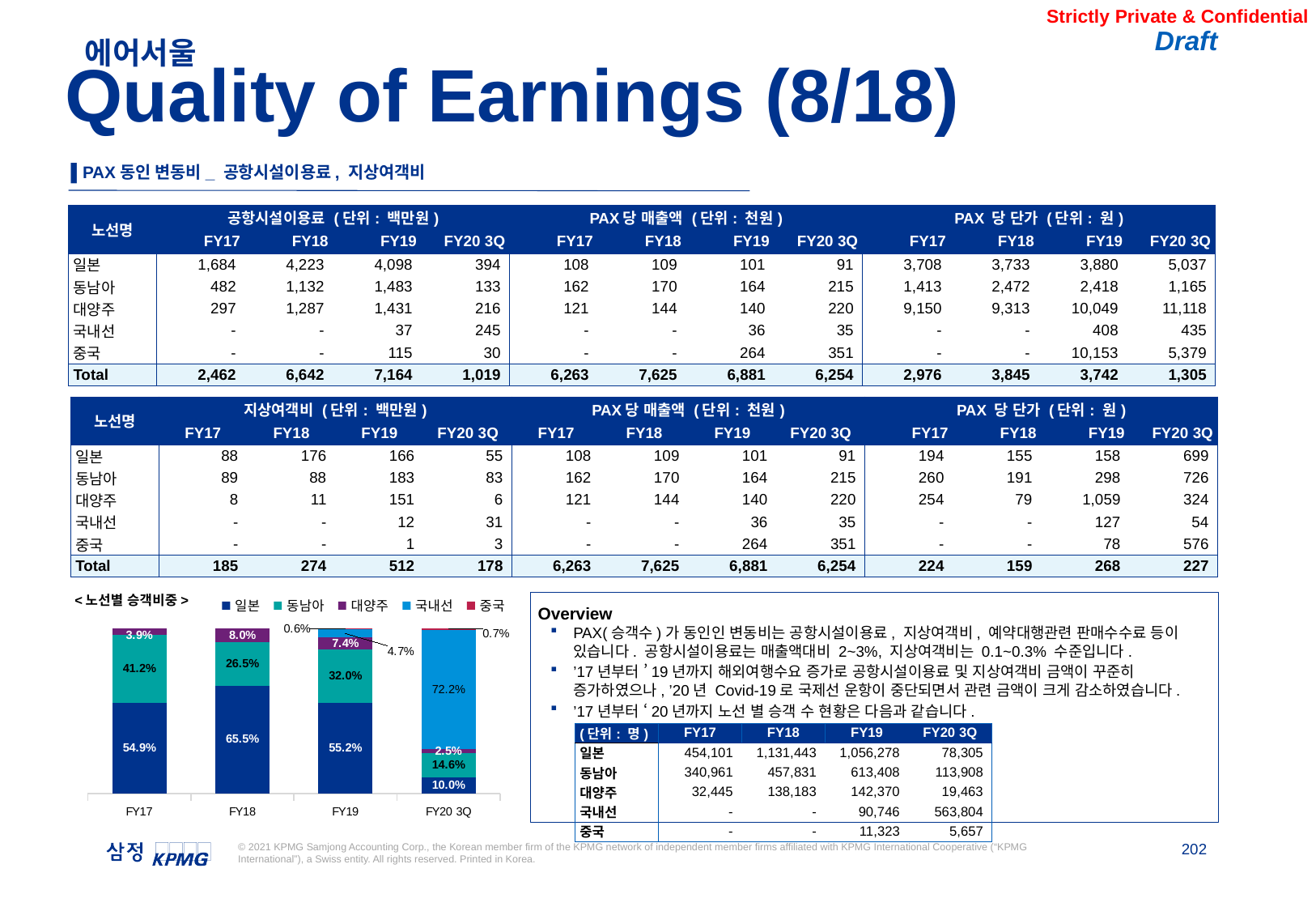

에어서울
Quality of Earnings (8/18)
▌PAX동인 변동비_ 공항시설이용료, 지상여객비

| 노선명 | 공항시설이용료 (단위: 백만원) |  |  |  | PAX당 매출액 (단위: 천원) |  |  |  | PAX 당 단가 (단위: 원) |  |  |  |
| --- | --- | --- | --- | --- | --- | --- | --- | --- | --- | --- | --- | --- |
|  | FY17 | FY18 | FY19 | FY20 3Q | FY17 | FY18 | FY19 | FY20 3Q | FY17 | FY18 | FY19 | FY20 3Q |
| 일본 | 1,684 | 4,223 | 4,098 | 394 | 108 | 109 | 101 | 91 | 3,708 | 3,733 | 3,880 | 5,037 |
| 동남아 | 482 | 1,132 | 1,483 | 133 | 162 | 170 | 164 | 215 | 1,413 | 2,472 | 2,418 | 1,165 |
| 대양주 | 297 | 1,287 | 1,431 | 216 | 121 | 144 | 140 | 220 | 9,150 | 9,313 | 10,049 | 11,118 |
| 국내선 | - | - | 37 | 245 | - | - | 36 | 35 | - | - | 408 | 435 |
| 중국 | - | - | 115 | 30 | - | - | 264 | 351 | - | - | 10,153 | 5,379 |
| Total | 2,462 | 6,642 | 7,164 | 1,019 | 6,263 | 7,625 | 6,881 | 6,254 | 2,976 | 3,845 | 3,742 | 1,305 |
| 노선명 | 지상여객비 (단위: 백만원) |  |  |  | PAX당 매출액 (단위: 천원) |  |  |  | PAX 당 단가 (단위: 원) |  |  |  |
| --- | --- | --- | --- | --- | --- | --- | --- | --- | --- | --- | --- | --- |
|  | FY17 | FY18 | FY19 | FY20 3Q | FY17 | FY18 | FY19 | FY20 3Q | FY17 | FY18 | FY19 | FY20 3Q |
| 일본 | 88 | 176 | 166 | 55 | 108 | 109 | 101 | 91 | 194 | 155 | 158 | 699 |
| 동남아 | 89 | 88 | 183 | 83 | 162 | 170 | 164 | 215 | 260 | 191 | 298 | 726 |
| 대양주 | 8 | 11 | 151 | 6 | 121 | 144 | 140 | 220 | 254 | 79 | 1,059 | 324 |
| 국내선 | - | - | 12 | 31 | - | - | 36 | 35 | - | - | 127 | 54 |
| 중국 | - | - | 1 | 3 | - | - | 264 | 351 | - | - | 78 | 576 |
| Total | 185 | 274 | 512 | 178 | 6,263 | 7,625 | 6,881 | 6,254 | 224 | 159 | 268 | 227 |

### Chart: <노선별 승객비중>

| Category | 일본 | 동남아 | 대양주 | 국내선 | 중국 |
|---|---|---|---|---|---|
| FY17 | 0.5487578957036013 | 0.41203397675185827 | 0.03920812754454041 | 0.0 | 0.0 |
| FY18 | 0.6549760717632913 | 0.2650317779255866 | 0.07999215031112207 | 0.0 | 0.0 |
| FY19 | 0.5518333442173317 | 0.32046391954548425 | 0.07437863253444786 | 0.04740860706589173 | 0.005915496636844511 |
| FY20 3Q | 0.10024489942225244 | 0.14582333188672408 | 0.0249162438855156 | 0.7217735173215454 | 0.00724200748396248 |
Overview
PAX(승객수)가 동인인 변동비는 공항시설이용료, 지상여객비, 예약대행관련 판매수수료 등이 있습니다. 공항시설이용료는 매출액대비 2~3%, 지상여객비는 0.1~0.3% 수준입니다.
’17년부터 ’19년까지 해외여행수요 증가로 공항시설이용료 및 지상여객비 금액이 꾸준히 증가하였으나, ’20년 Covid-19로 국제선 운항이 중단되면서 관련 금액이 크게 감소하였습니다.
’17년부터 ‘20년까지 노선 별 승객 수 현황은 다음과 같습니다.
| (단위: 명) | FY17 | FY18 | FY19 | FY20 3Q |
| --- | --- | --- | --- | --- |
| 일본 | 454,101 | 1,131,443 | 1,056,278 | 78,305 |
| 동남아 | 340,961 | 457,831 | 613,408 | 113,908 |
| 대양주 | 32,445 | 138,183 | 142,370 | 19,463 |
| 국내선 | - | - | 90,746 | 563,804 |
| 중국 | - | - | 11,323 | 5,657 |